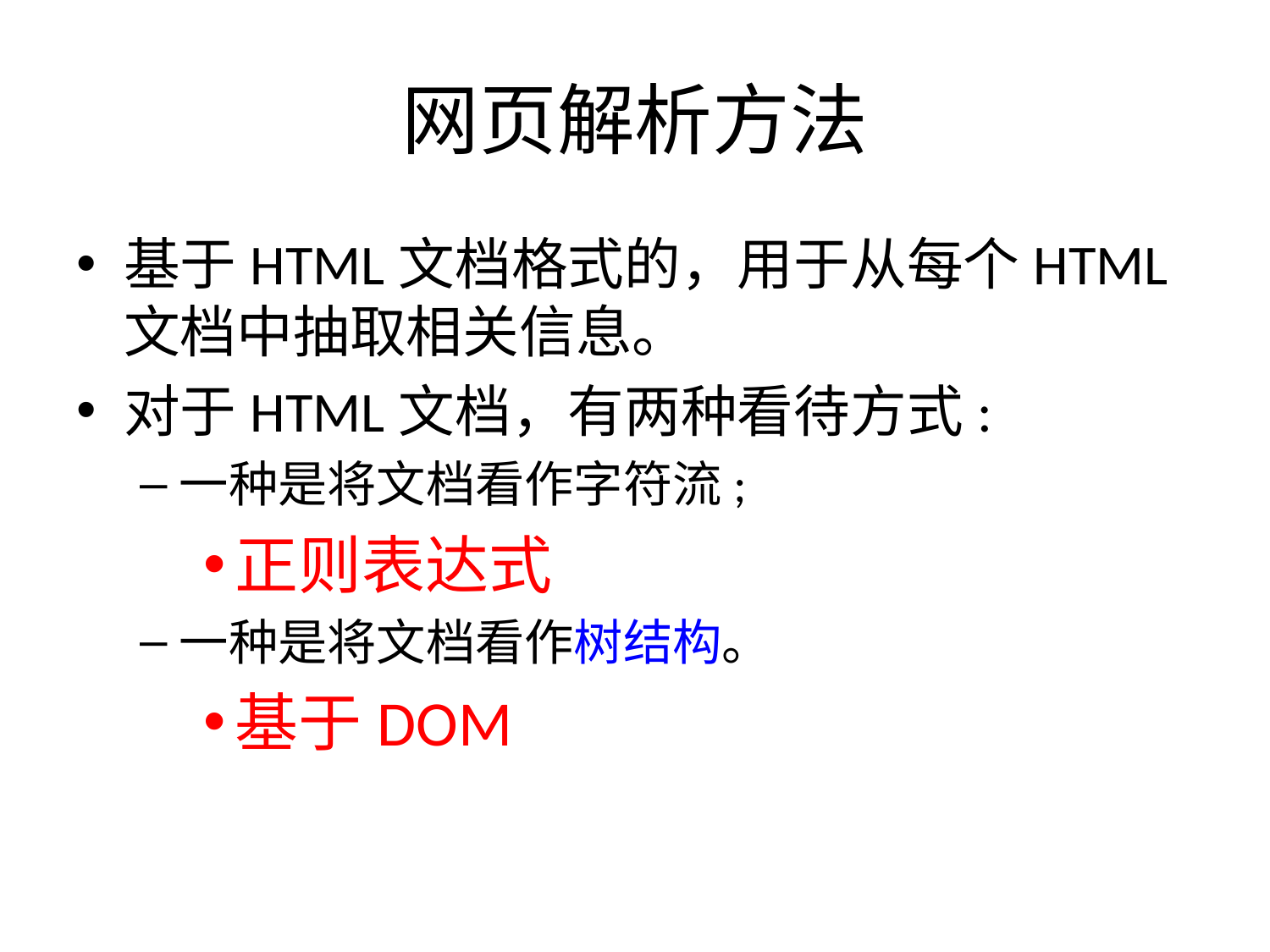

# 网页解析方法
基于HTML文档格式的，用于从每个HTML文档中抽取相关信息。
对于HTML文档，有两种看待方式:
一种是将文档看作字符流;
正则表达式
一种是将文档看作树结构。
基于DOM